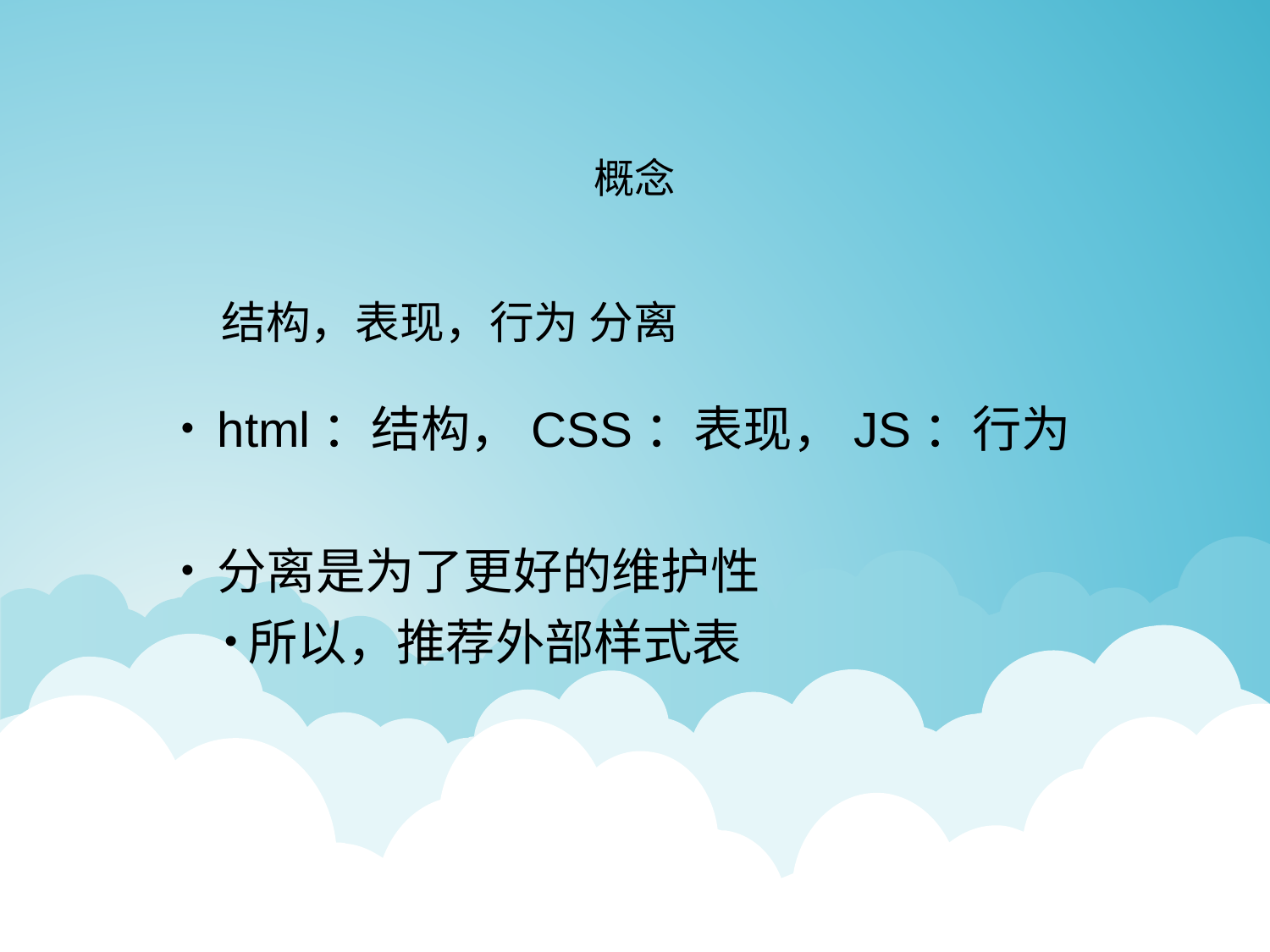

概念
结构，表现，行为 分离
html：结构，CSS：表现，JS：行为

分离是为了更好的维护性
所以，推荐外部样式表